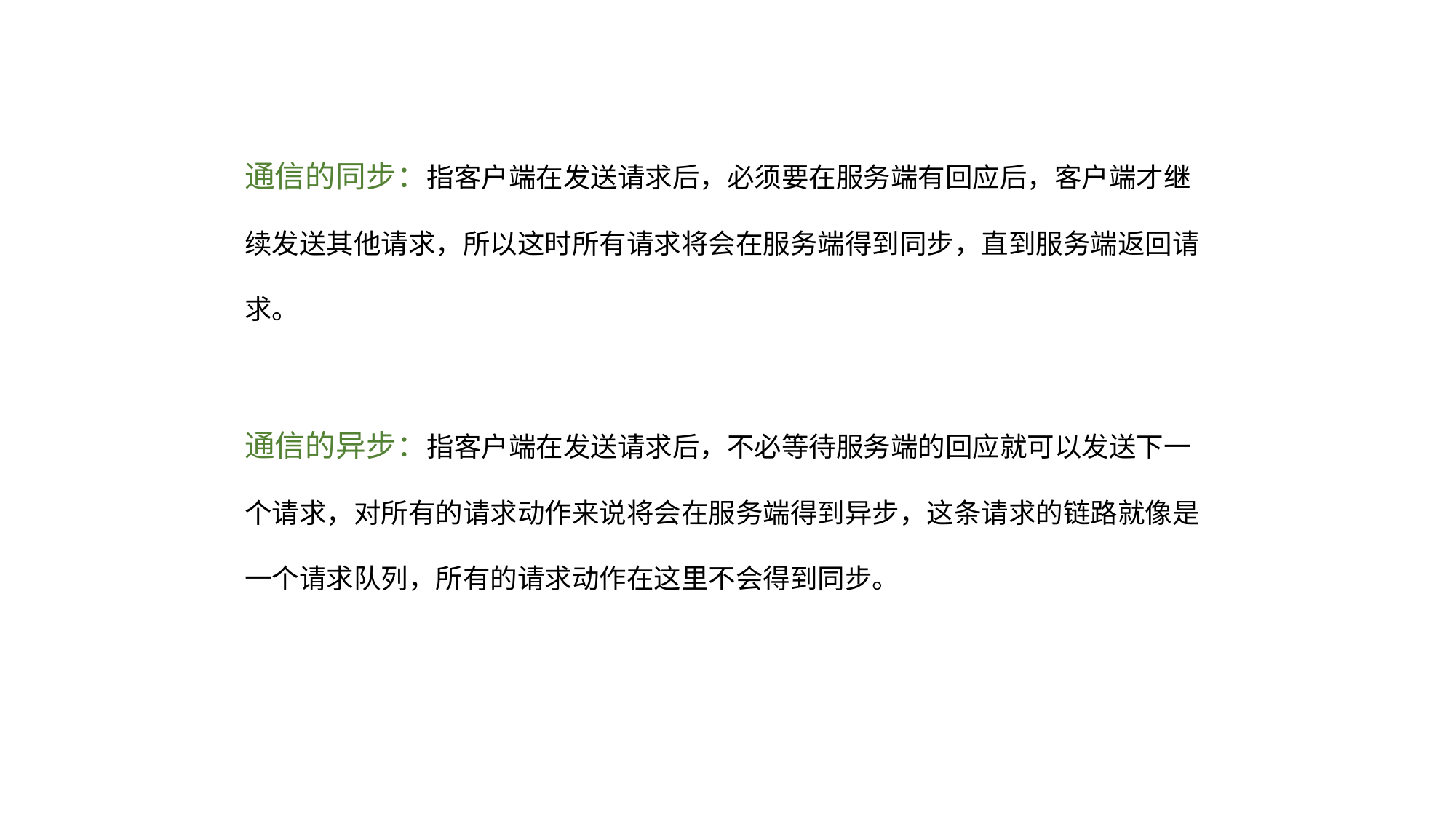

通信的同步：指客户端在发送请求后，必须要在服务端有回应后，客户端才继续发送其他请求，所以这时所有请求将会在服务端得到同步，直到服务端返回请求。

通信的异步：指客户端在发送请求后，不必等待服务端的回应就可以发送下一个请求，对所有的请求动作来说将会在服务端得到异步，这条请求的链路就像是一个请求队列，所有的请求动作在这里不会得到同步。